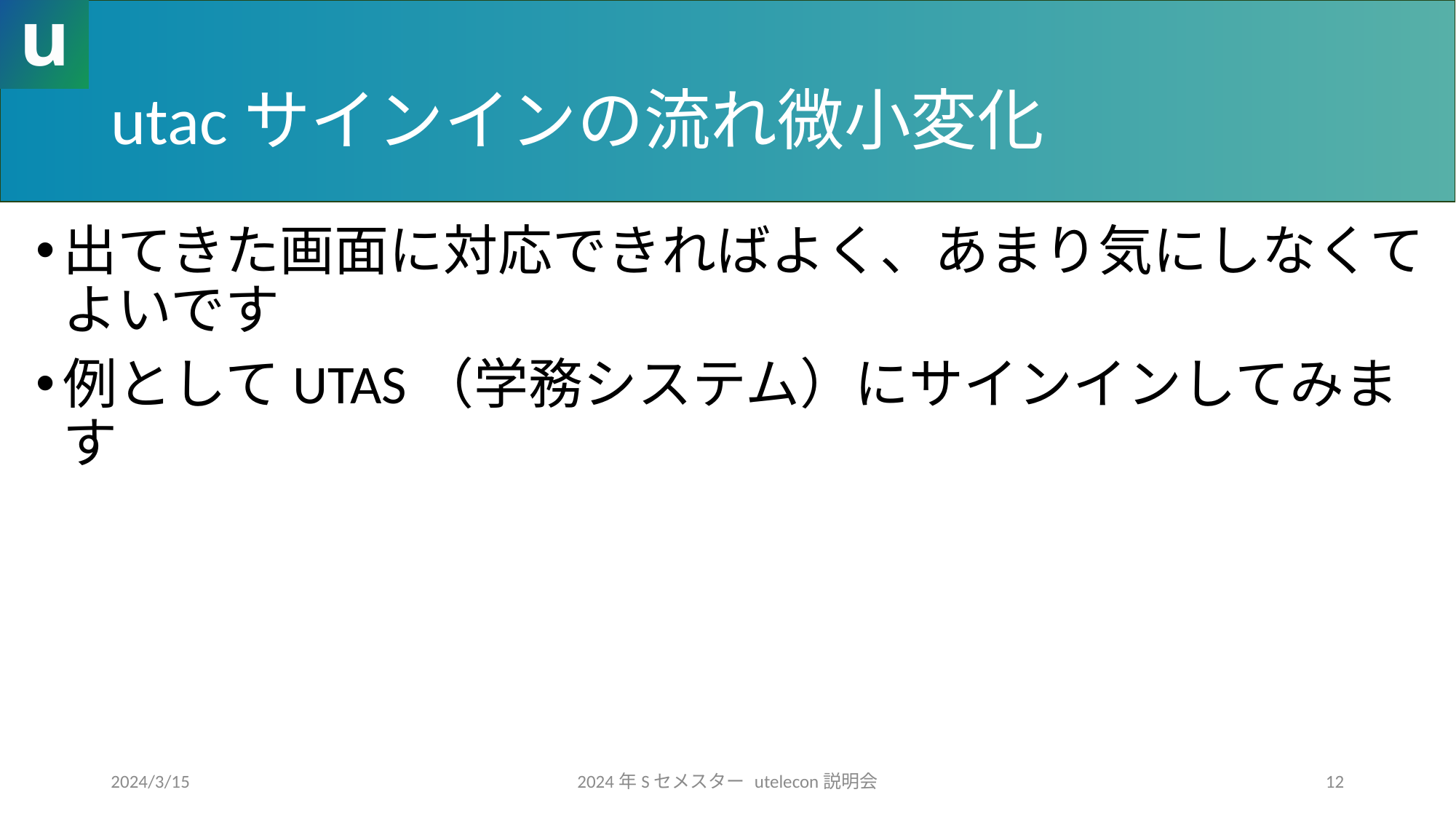

# utacサインインの流れ微小変化
出てきた画面に対応できればよく、あまり気にしなくてよいです
例としてUTAS（学務システム）にサインインしてみます
2024/3/15
2024年Sセメスター utelecon説明会
12